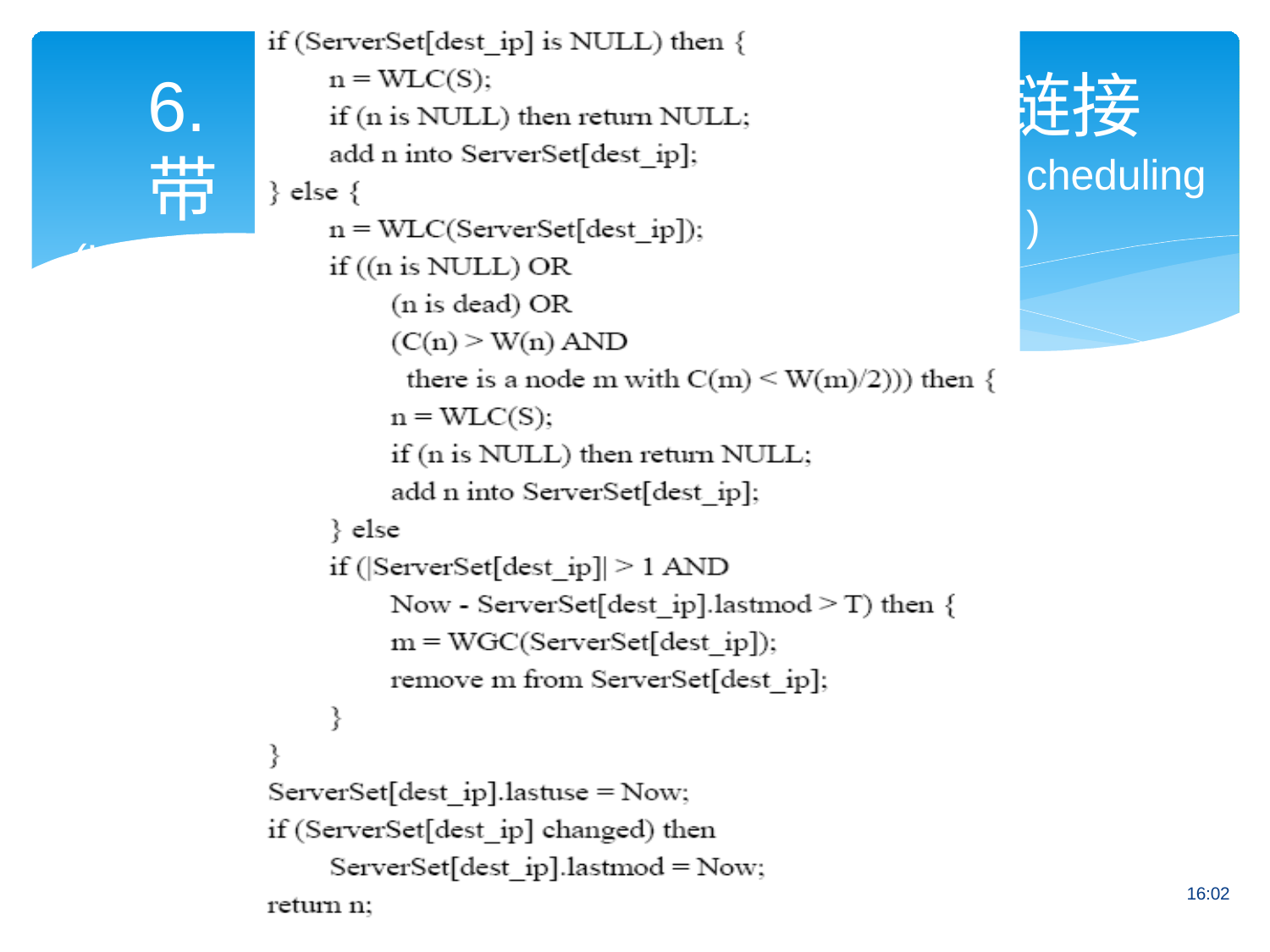

# 6. 带
(Locality-B
链接
cheduling)
复制的基于局部性最少
ased Least Connections with Replication S

97
16:02